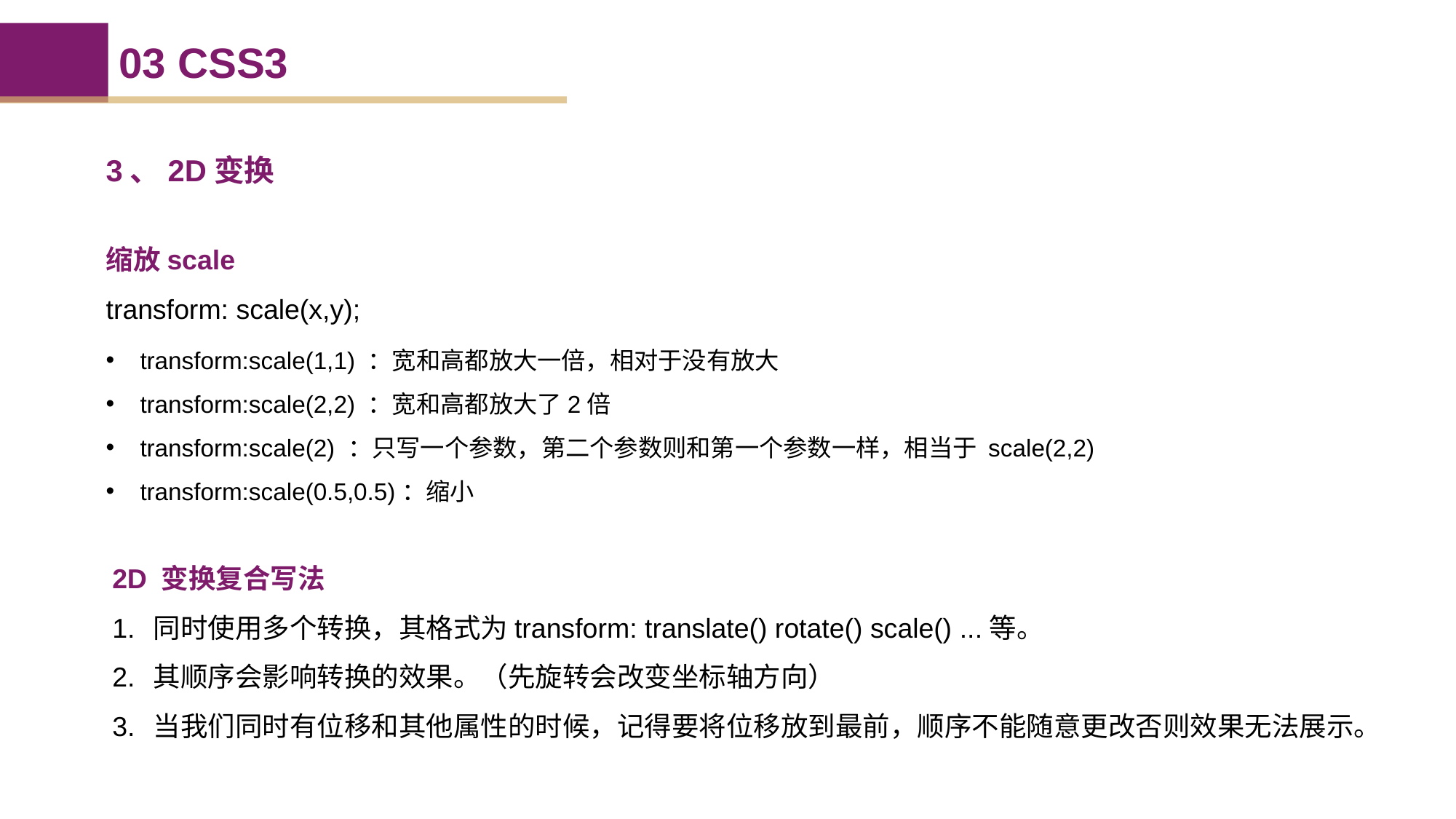

03 CSS3
3、2D变换
缩放scale
transform: scale(x,y);
transform:scale(1,1) ：宽和高都放大一倍，相对于没有放大
transform:scale(2,2) ：宽和高都放大了2倍
transform:scale(2) ：只写一个参数，第二个参数则和第一个参数一样，相当于 scale(2,2)
transform:scale(0.5,0.5)：缩小
2D 变换复合写法
同时使用多个转换，其格式为transform: translate() rotate() scale() ...等。
其顺序会影响转换的效果。（先旋转会改变坐标轴方向）
当我们同时有位移和其他属性的时候，记得要将位移放到最前，顺序不能随意更改否则效果无法展示。
26